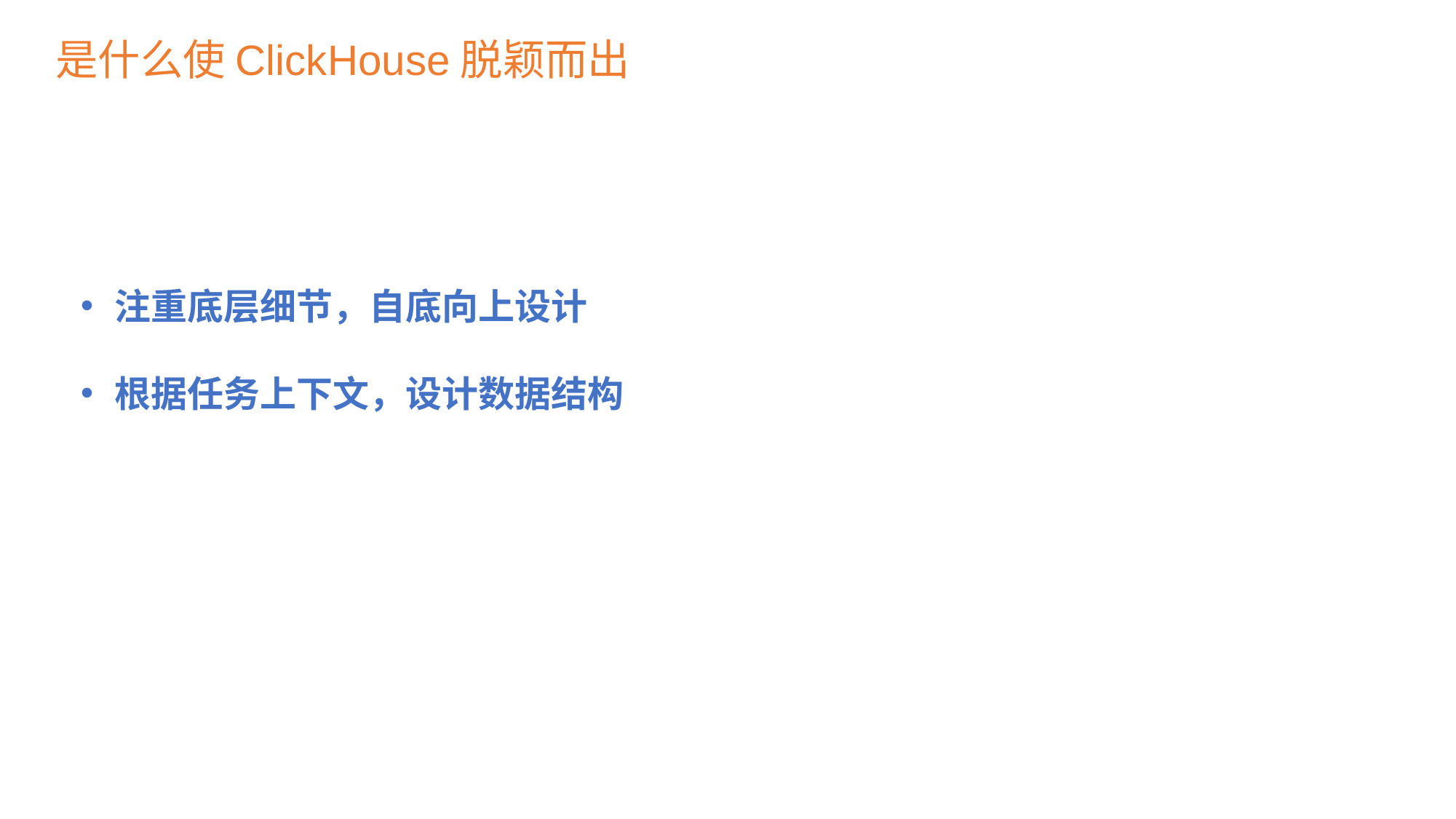

是什么使ClickHouse脱颖而出
注重底层细节，自底向上设计
根据任务上下文，设计数据结构